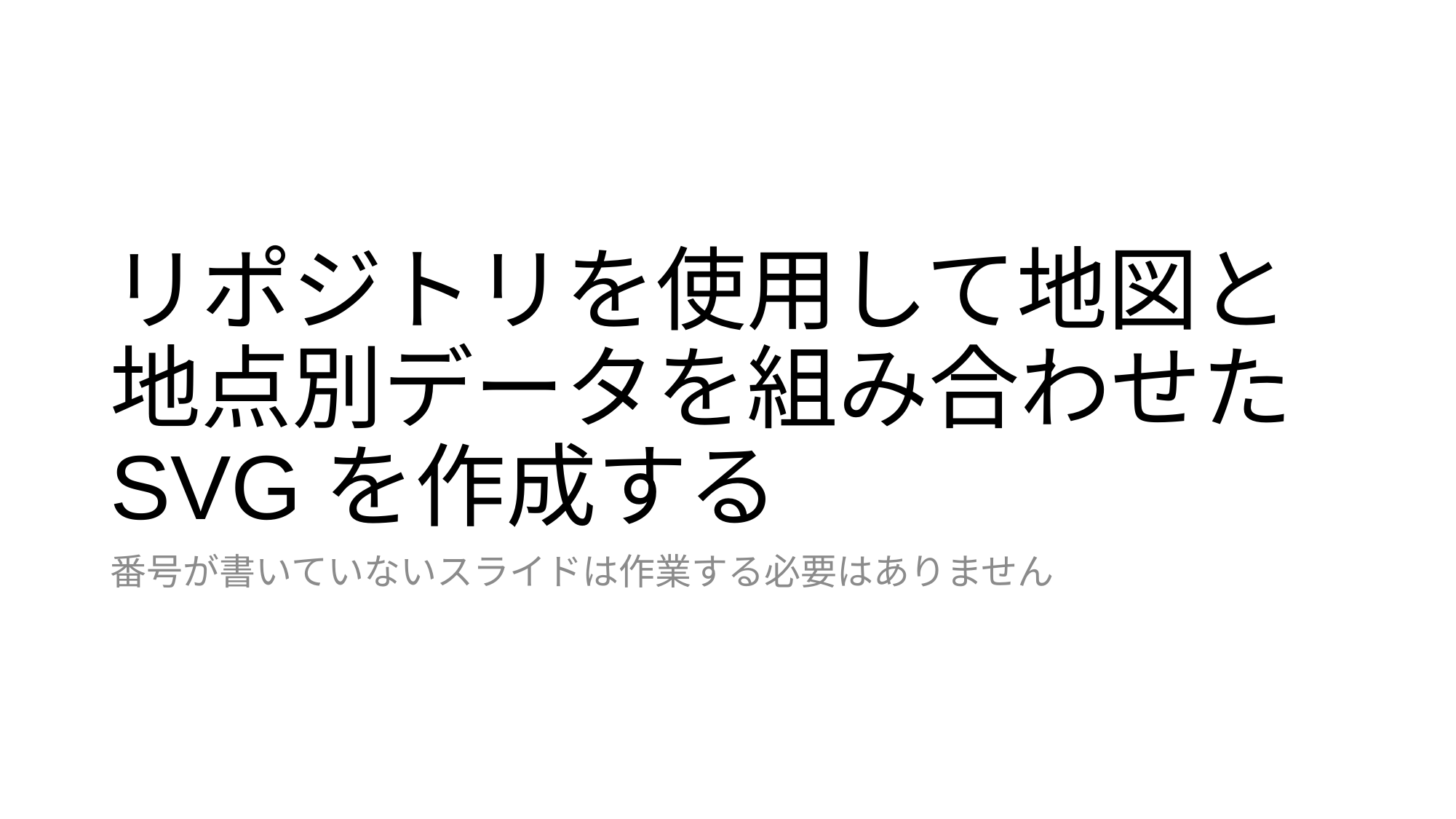

# リポジトリを使用して地図と地点別データを組み合わせたSVGを作成する
番号が書いていないスライドは作業する必要はありません